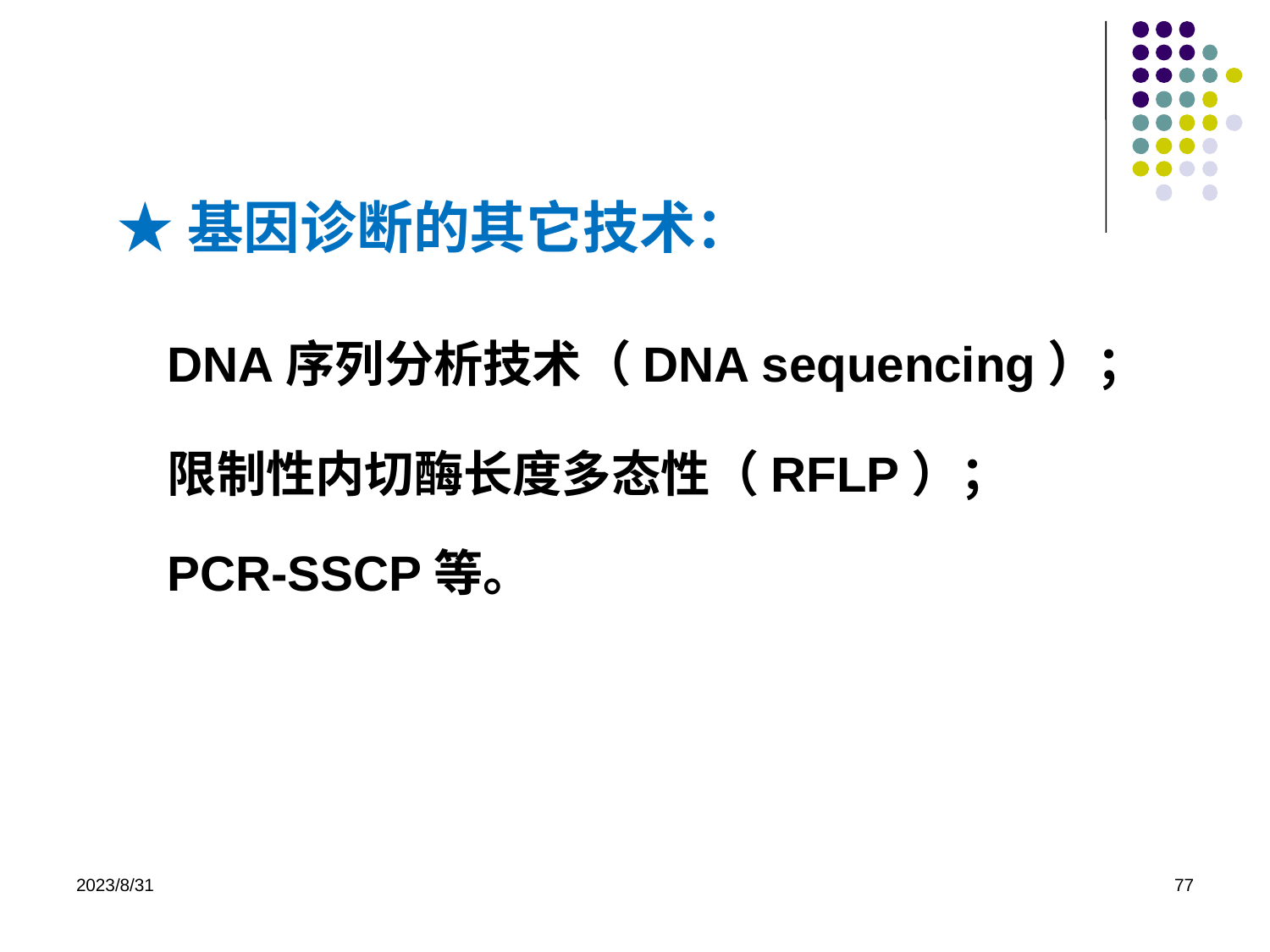

★基因诊断的其它技术：
DNA序列分析技术（DNA sequencing）；
限制性内切酶长度多态性（RFLP）；
PCR-SSCP等。
2023/8/31
77